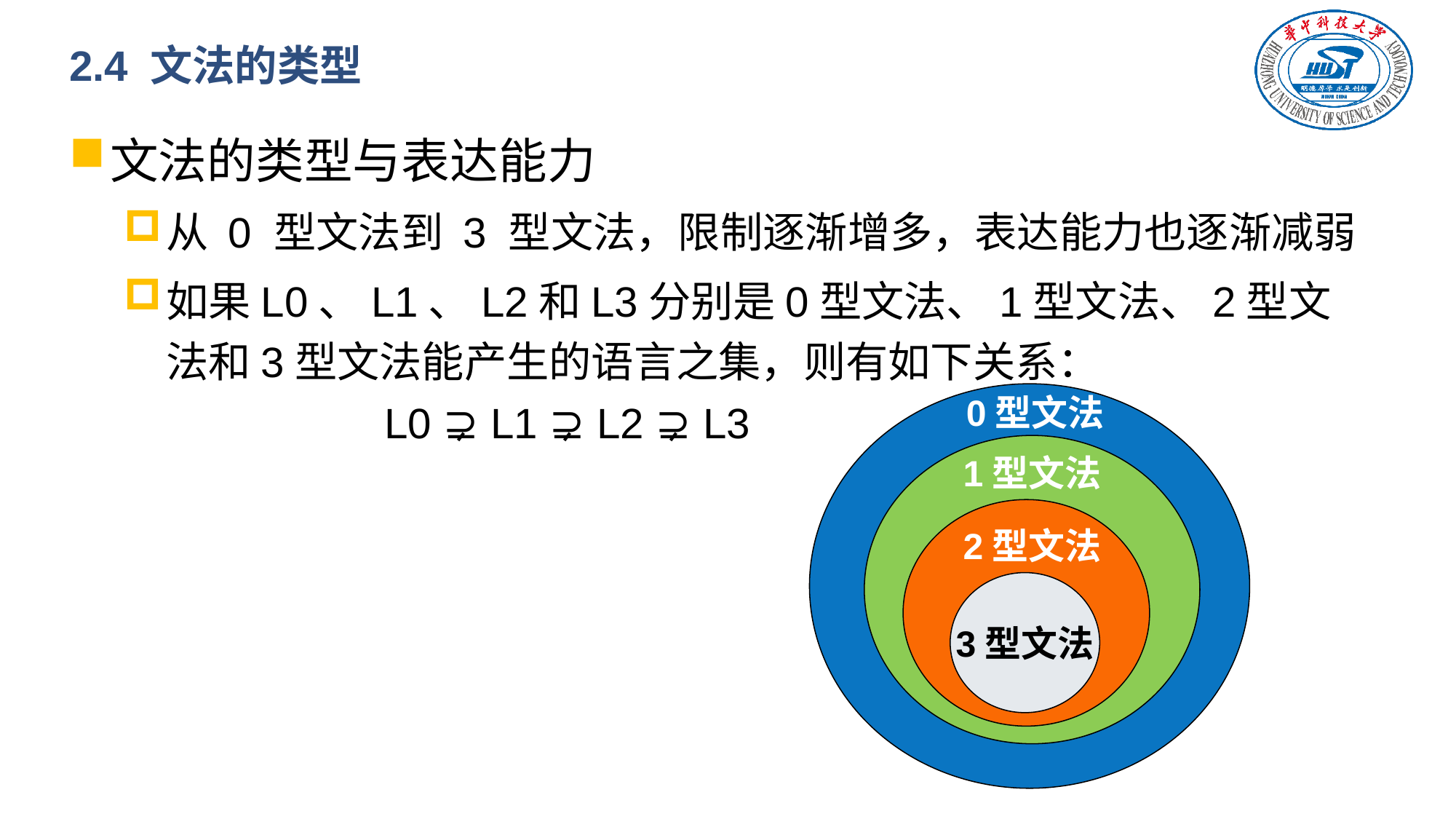

# 2.4 文法的类型
文法的类型与表达能力
从 0 型文法到 3 型文法，限制逐渐增多，表达能力也逐渐减弱
如果L0、L1、L2和L3分别是0型文法、1型文法、2型文法和3型文法能产生的语言之集，则有如下关系：
		L0 ⊋ L1 ⊋ L2 ⊋ L3

0型文法

1型文法

2型文法
3型文法
40